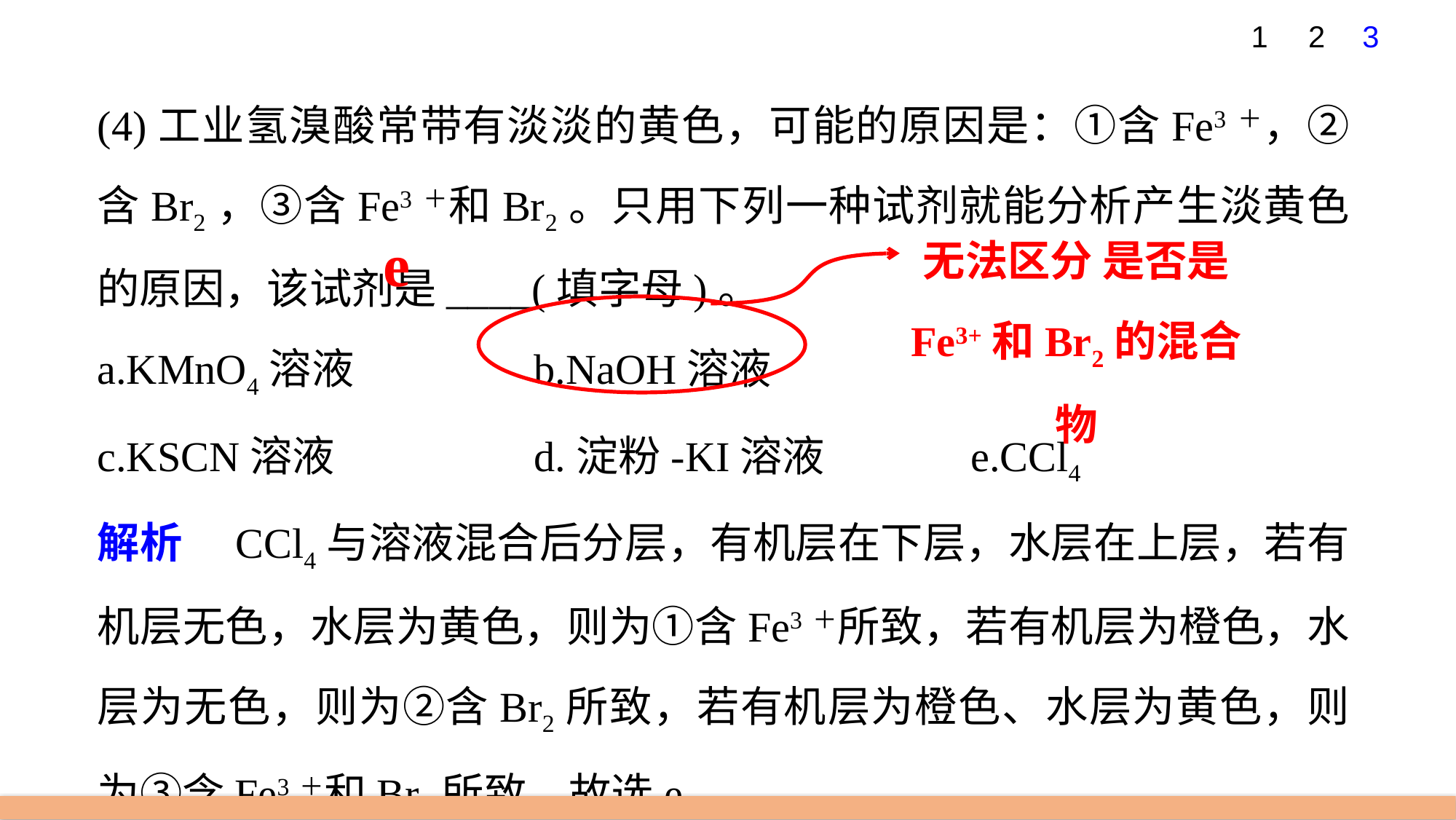

1
2
3
(4)工业氢溴酸常带有淡淡的黄色，可能的原因是：①含Fe3＋，②含Br2，③含Fe3＋和Br2。只用下列一种试剂就能分析产生淡黄色的原因，该试剂是____(填字母)。
a.KMnO4溶液  		b.NaOH溶液
c.KSCN溶液                    d.淀粉-­KI溶液		e.CCl4
解析　CCl4与溶液混合后分层，有机层在下层，水层在上层，若有机层无色，水层为黄色，则为①含Fe3＋所致，若有机层为橙色，水层为无色，则为②含Br2所致，若有机层为橙色、水层为黄色，则为③含Fe3＋和Br2所致，故选e。
无法区分 是否是
Fe3+和Br2的混合物
e